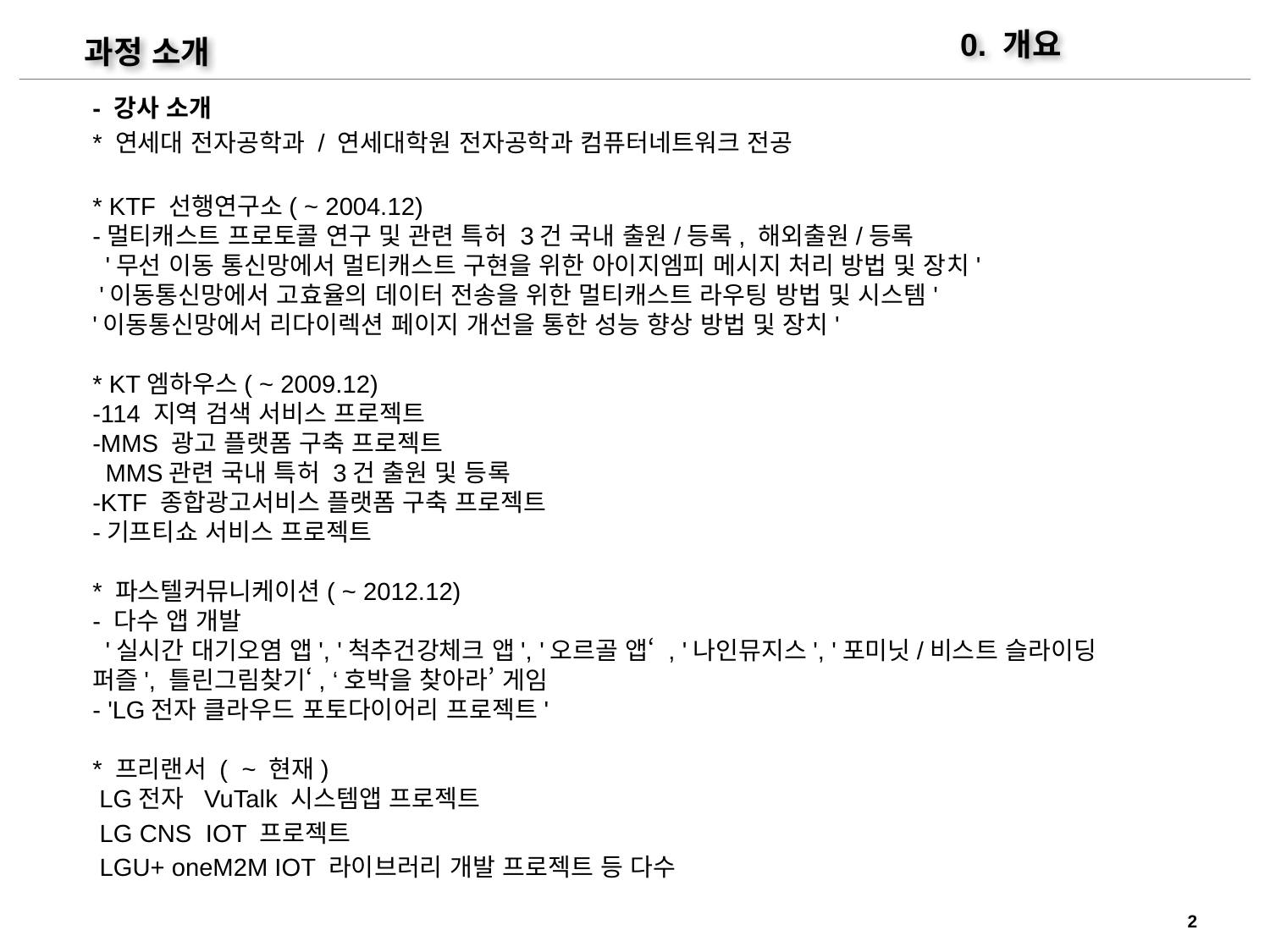

0. 개요
과정 소개
- 강사 소개
* 연세대 전자공학과 / 연세대학원 전자공학과 컴퓨터네트워크 전공
* KTF 선행연구소( ~ 2004.12)
-멀티캐스트 프로토콜 연구 및 관련 특허 3건 국내 출원/등록, 해외출원/등록 
 '무선 이동 통신망에서 멀티캐스트 구현을 위한 아이지엠피 메시지 처리 방법 및 장치'
 '이동통신망에서 고효율의 데이터 전송을 위한 멀티캐스트 라우팅 방법 및 시스템'
'이동통신망에서 리다이렉션 페이지 개선을 통한 성능 향상 방법 및 장치'
* KT엠하우스( ~ 2009.12)
-114 지역 검색 서비스 프로젝트
-MMS 광고 플랫폼 구축 프로젝트
 MMS관련 국내 특허 3건 출원 및 등록
-KTF 종합광고서비스 플랫폼 구축 프로젝트
-기프티쇼 서비스 프로젝트
* 파스텔커뮤니케이션( ~ 2012.12)
- 다수 앱 개발
 '실시간 대기오염 앱', '척추건강체크 앱', '오르골 앱‘ , '나인뮤지스', '포미닛/비스트 슬라이딩 퍼즐', 틀린그림찾기‘, ‘호박을 찾아라’ 게임
- 'LG전자 클라우드 포토다이어리 프로젝트'
* 프리랜서 (  ~ 현재)
 LG전자  VuTalk 시스템앱 프로젝트
 LG CNS  IOT 프로젝트
 LGU+ oneM2M IOT 라이브러리 개발 프로젝트 등 다수